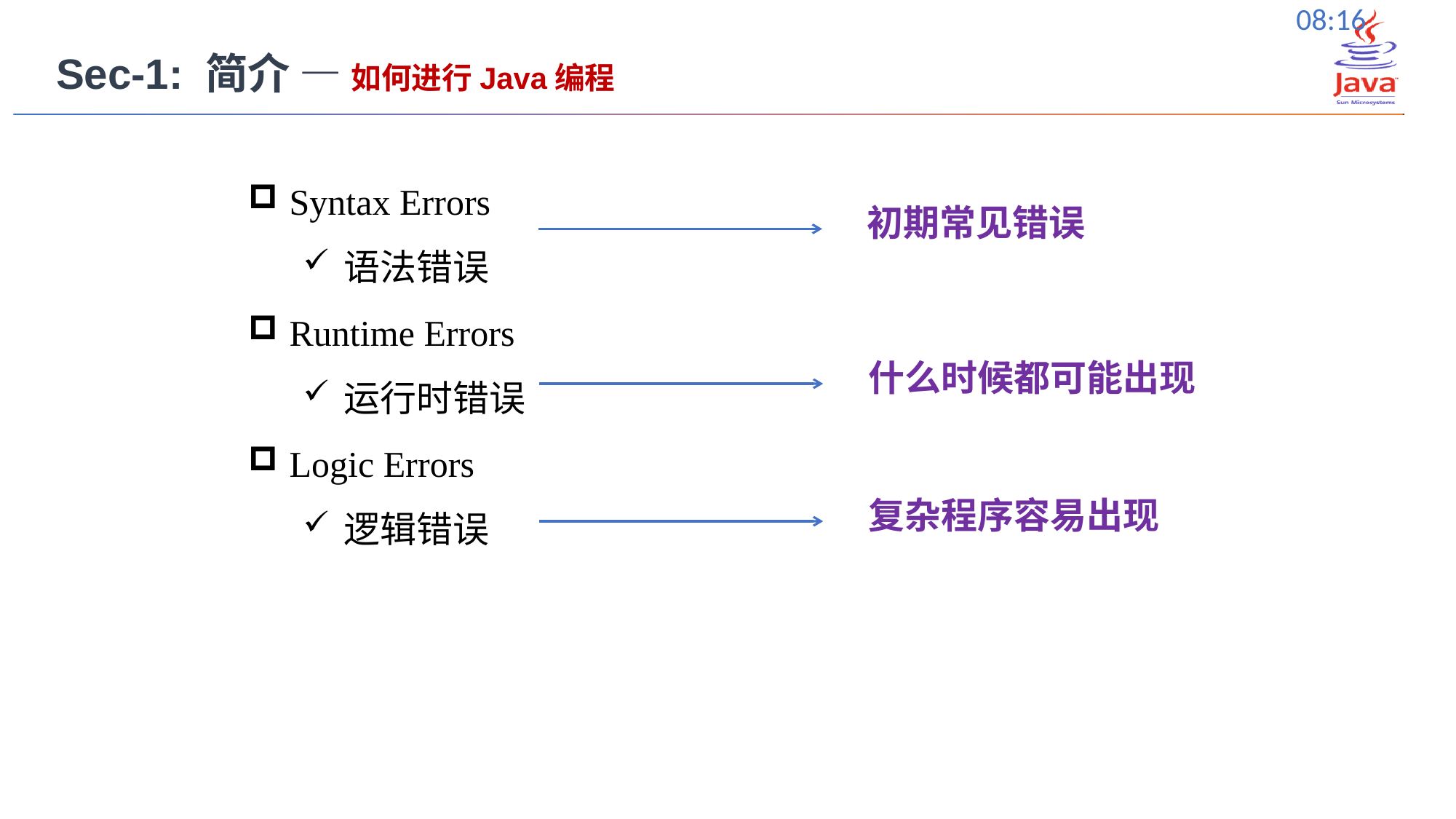

Sec-1: 简介 — 如何进行Java编程
Syntax Errors
语法错误
Runtime Errors
运行时错误
Logic Errors
逻辑错误

初期常见错误
什么时候都可能出现
复杂程序容易出现